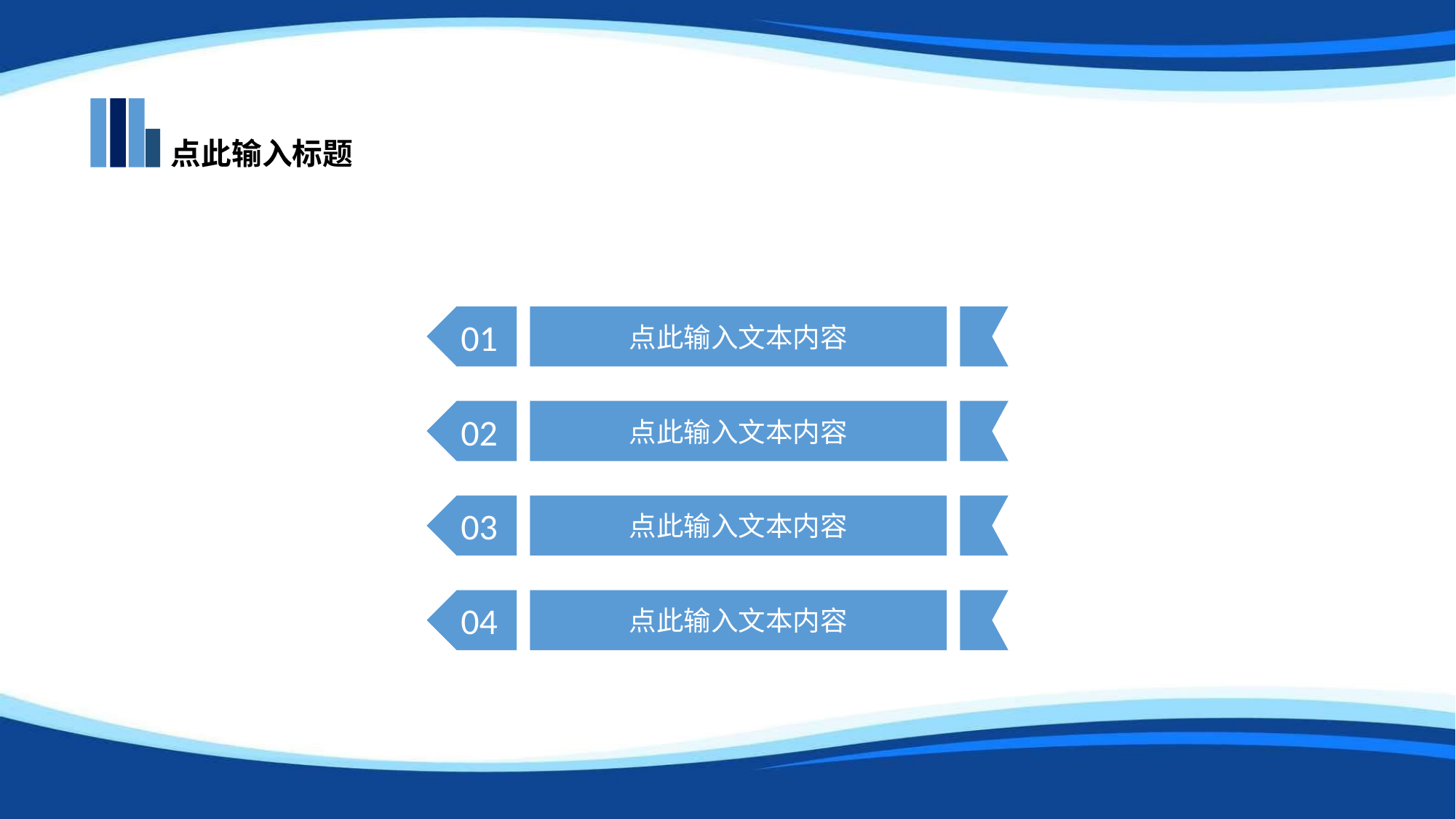

点此输入标题
01
点此输入文本内容

02
点此输入文本内容

03
点此输入文本内容

04
点此输入文本内容